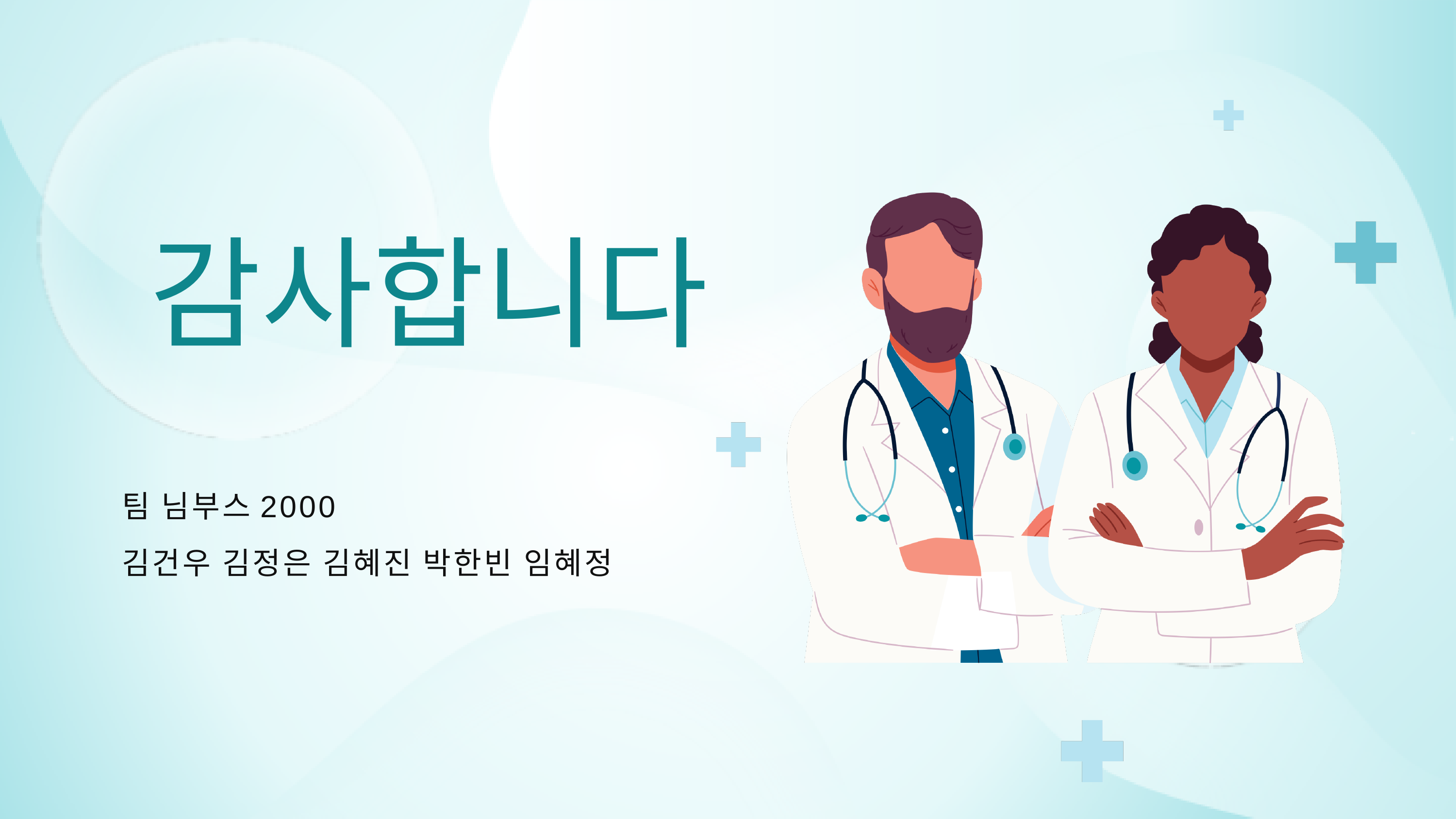

감사합니다
팀 님부스2000
김건우 김정은 김혜진 박한빈 임혜정